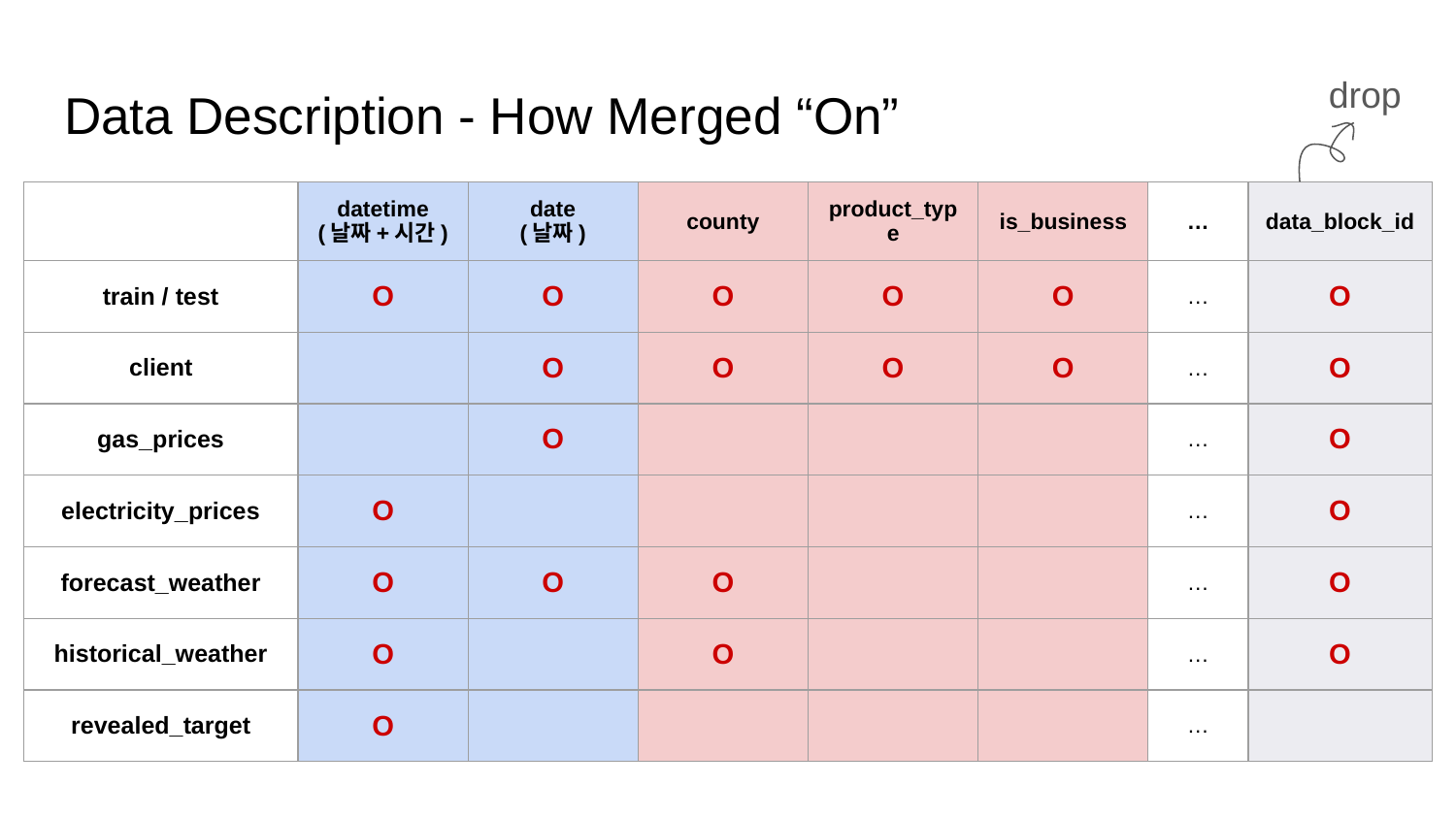

drop
# Data Description - How Merged “On”

|  | datetime (날짜+시간) | date (날짜) | county | product\_type | is\_business | … | data\_block\_id |
| --- | --- | --- | --- | --- | --- | --- | --- |
| train / test | O | O | O | O | O | … | O |
| client |  | O | O | O | O | … | O |
| gas\_prices |  | O |  |  |  | … | O |
| electricity\_prices | O |  |  |  |  | … | O |
| forecast\_weather | O | O | O |  |  | … | O |
| historical\_weather | O |  | O |  |  | … | O |
| revealed\_target | O |  |  |  |  | … |  |